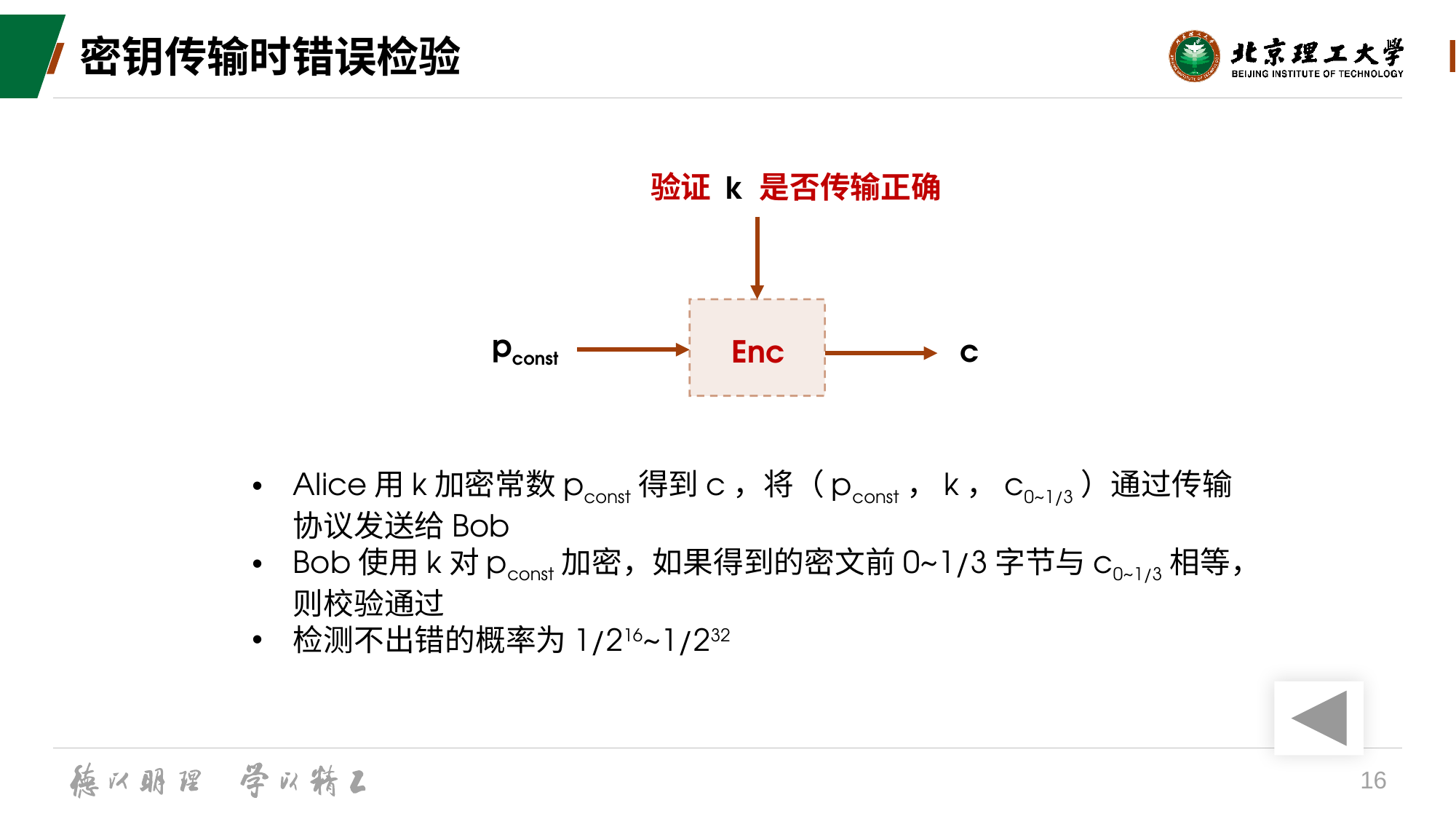

# 密钥传输时错误检验
是否传输正确
验证
k

Enc
pconst
c
Alice用k加密常数pconst得到c，将（pconst，k，c0~1/3）通过传输协议发送给Bob
Bob使用k对pconst加密，如果得到的密文前0~1/3字节与c0~1/3相等，则校验通过
检测不出错的概率为1/216~1/232